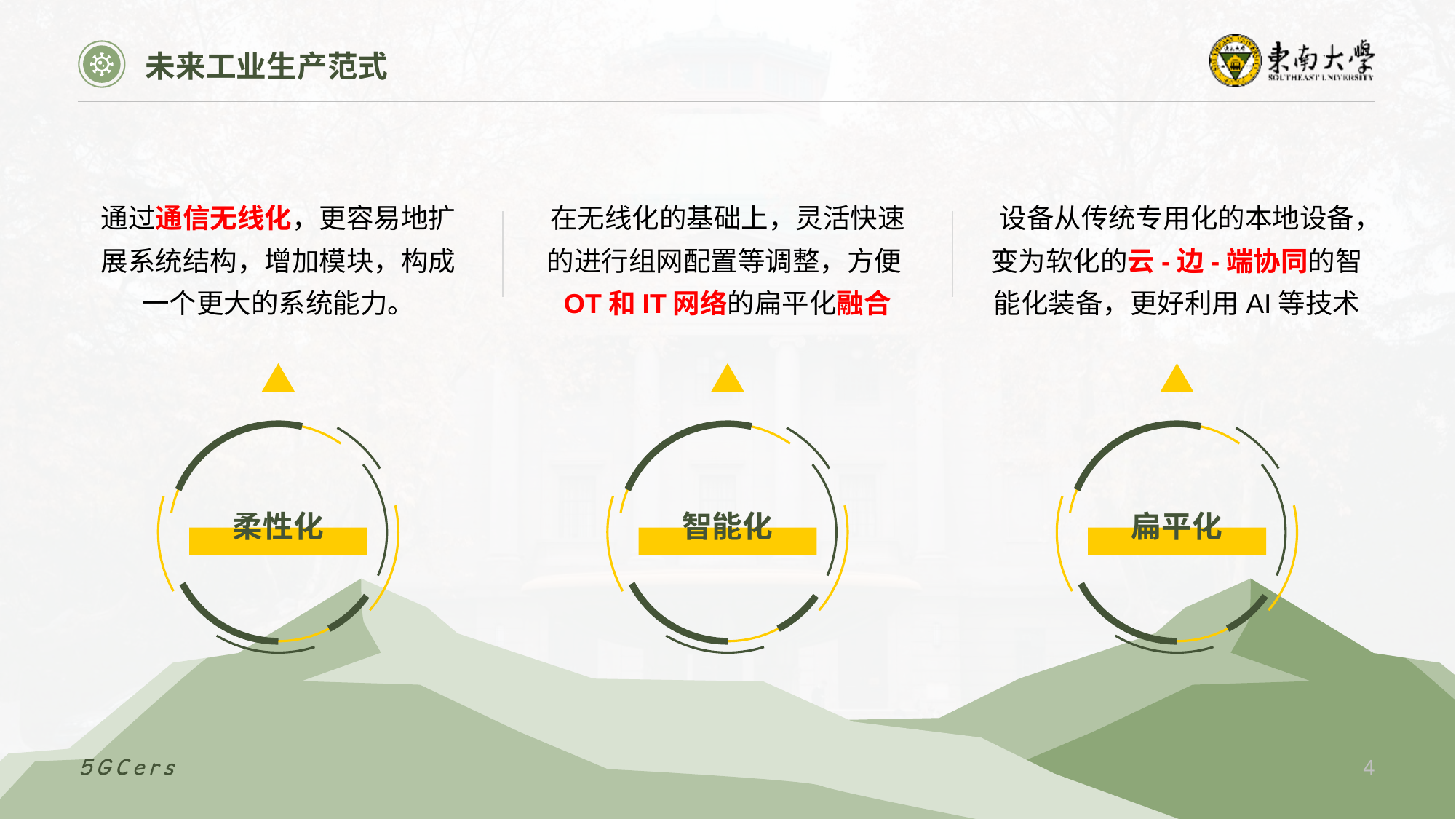

未来工业生产范式
通过通信无线化，更容易地扩展系统结构，增加模块，构成一个更大的系统能力。
在无线化的基础上，灵活快速的进行组网配置等调整，方便OT和IT网络的扁平化融合
设备从传统专用化的本地设备，变为软化的云-边-端协同的智能化装备，更好利用AI等技术

柔性化
智能化
扁平化

5GCers
4